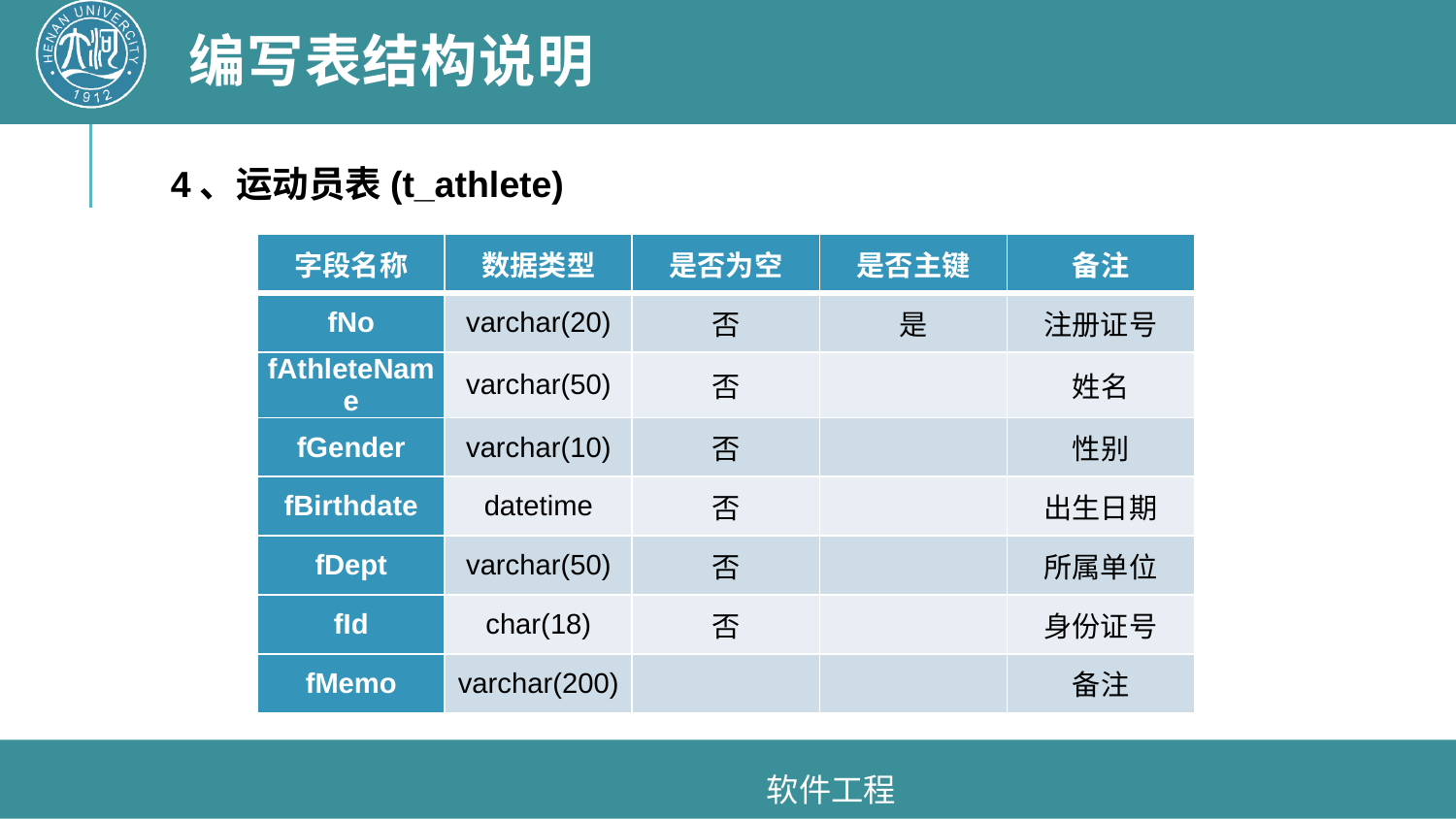

# 编写表结构说明
4、运动员表(t_athlete)
| 字段名称 | 数据类型 | 是否为空 | 是否主键 | 备注 |
| --- | --- | --- | --- | --- |
| fNo | varchar(20) | 否 | 是 | 注册证号 |
| fAthleteName | varchar(50) | 否 |  | 姓名 |
| fGender | varchar(10) | 否 |  | 性别 |
| fBirthdate | datetime | 否 |  | 出生日期 |
| fDept | varchar(50) | 否 |  | 所属单位 |
| fId | char(18) | 否 |  | 身份证号 |
| fMemo | varchar(200) |  |  | 备注 |

软件工程
32